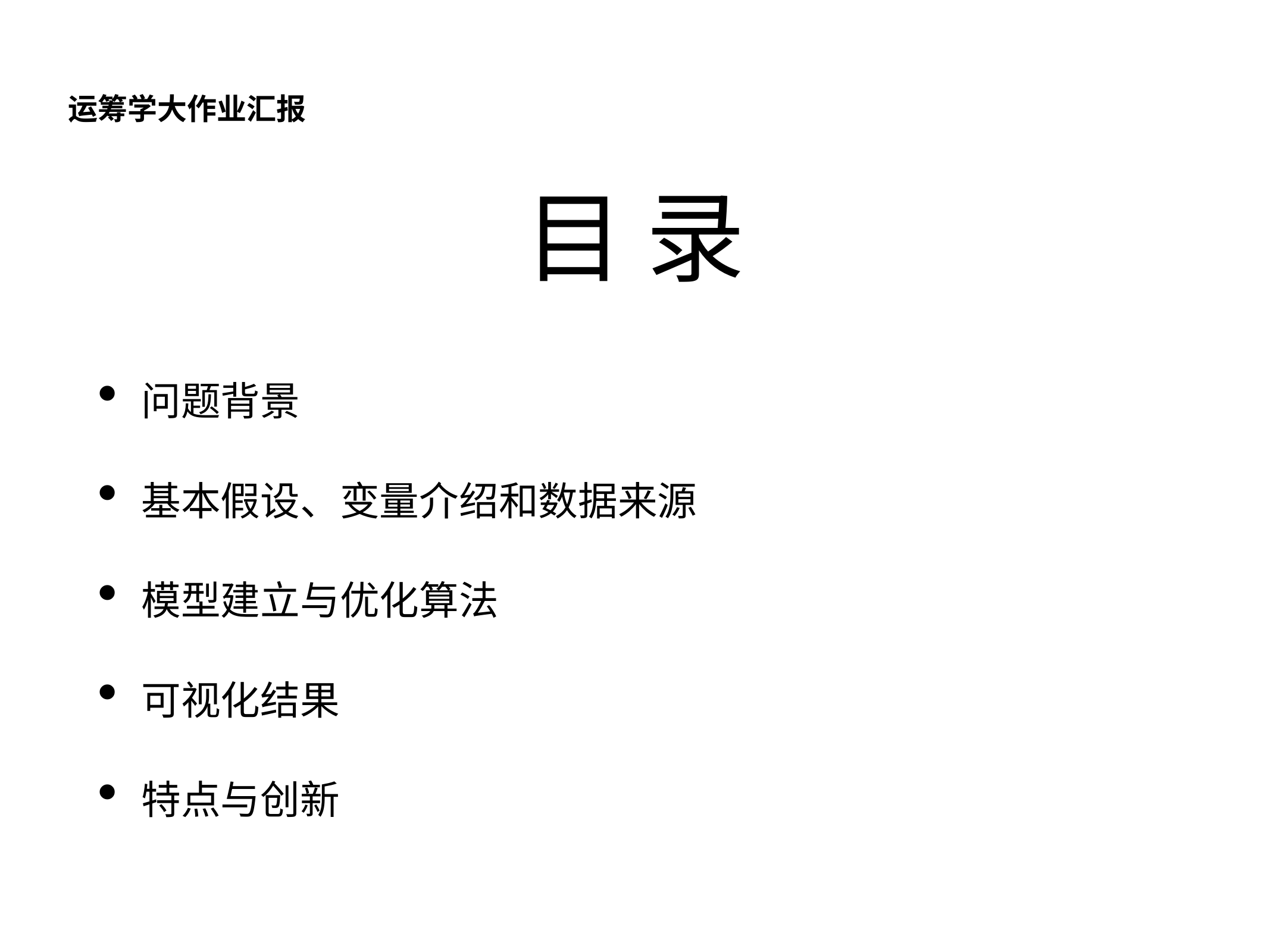

运筹学大作业汇报
# 目 录
问题背景
基本假设、变量介绍和数据来源
模型建立与优化算法
可视化结果
特点与创新